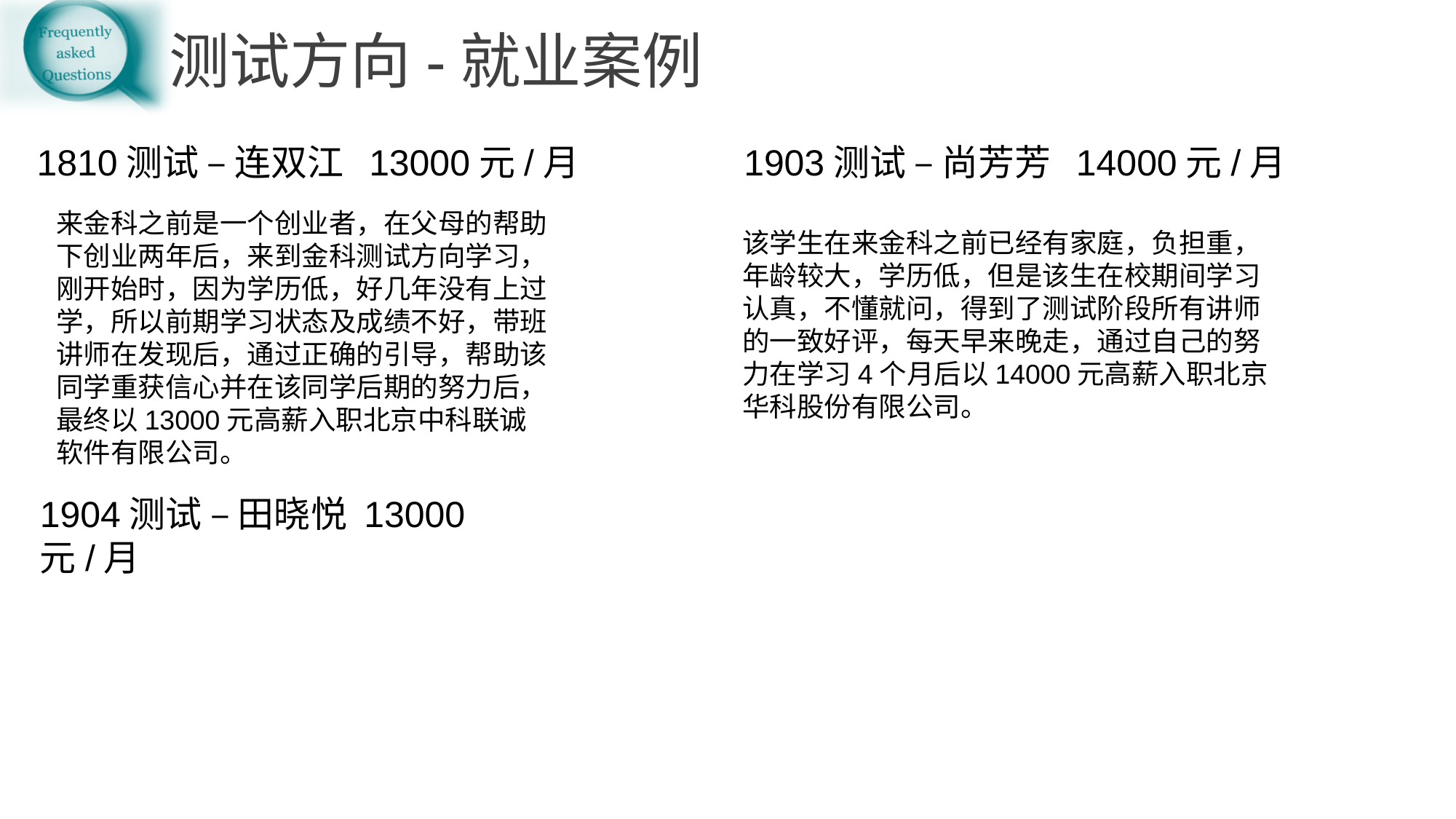

测试方向-就业案例
1810测试 – 连双江  13000元/月
1903测试 – 尚芳芳  14000元/月
来金科之前是一个创业者，在父母的帮助下创业两年后，来到金科测试方向学习，刚开始时，因为学历低，好几年没有上过学，所以前期学习状态及成绩不好，带班讲师在发现后，通过正确的引导，帮助该同学重获信心并在该同学后期的努力后，最终以13000元高薪入职北京中科联诚软件有限公司。

该学生在来金科之前已经有家庭，负担重，年龄较大，学历低，但是该生在校期间学习认真，不懂就问，得到了测试阶段所有讲师的一致好评，每天早来晚走，通过自己的努力在学习4个月后以14000元高薪入职北京华科股份有限公司。
1904测试 – 田晓悦 13000元/月